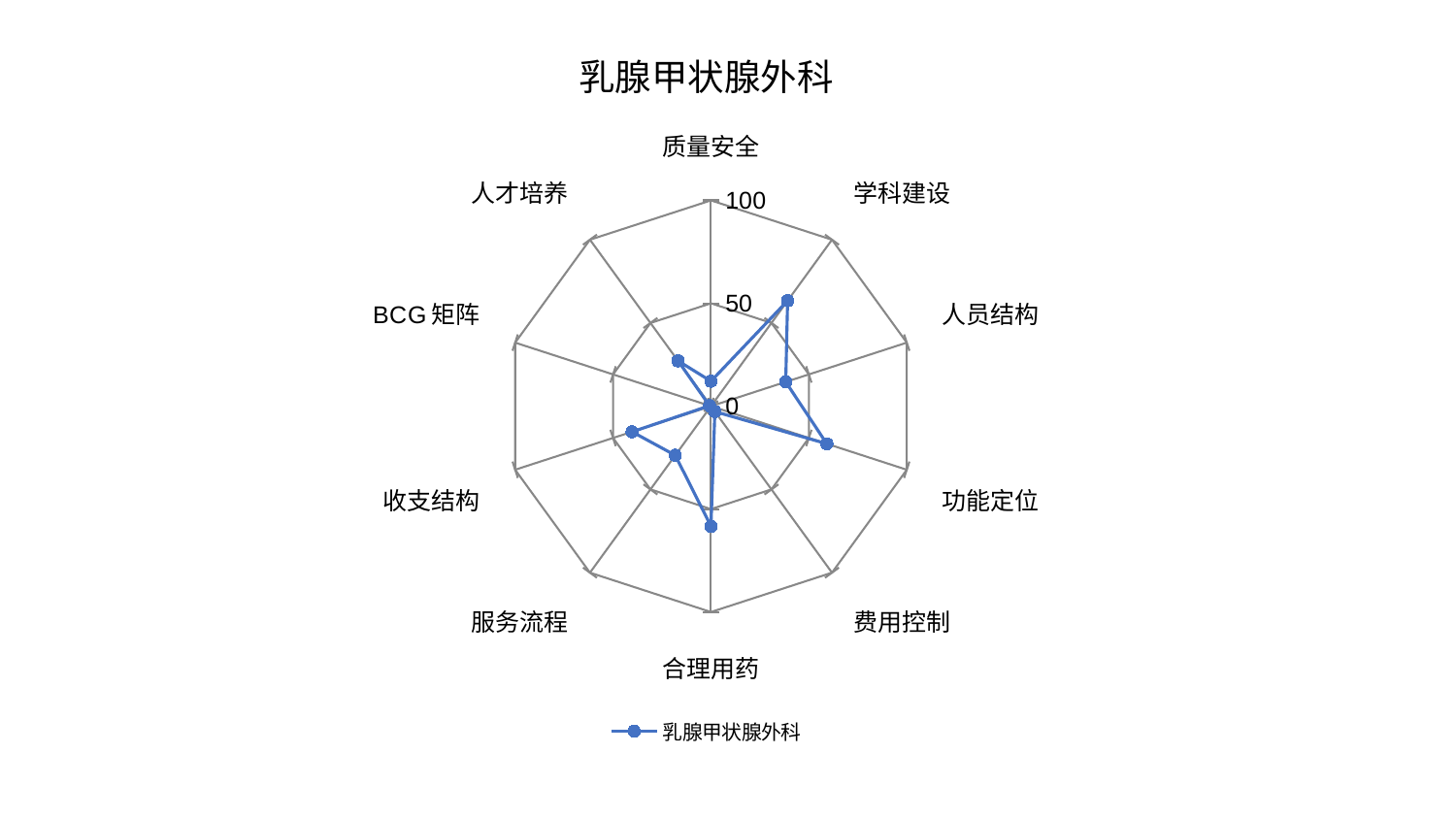

### Chart: 乳腺甲状腺外科

| Category | 乳腺甲状腺外科 |
|---|---|
| 质量安全 | 12.138297941208368 |
| 学科建设 | 63.35893416570693 |
| 人员结构 | 38.175936569493174 |
| 功能定位 | 59.16121078081465 |
| 费用控制 | 3.2569195141002396 |
| 合理用药 | 58.33867618728992 |
| 服务流程 | 29.52023678276774 |
| 收支结构 | 40.3060751797566 |
| BCG矩阵 | 0.7190939150175356 |
| 人才培养 | 27.25486893009902 |
150